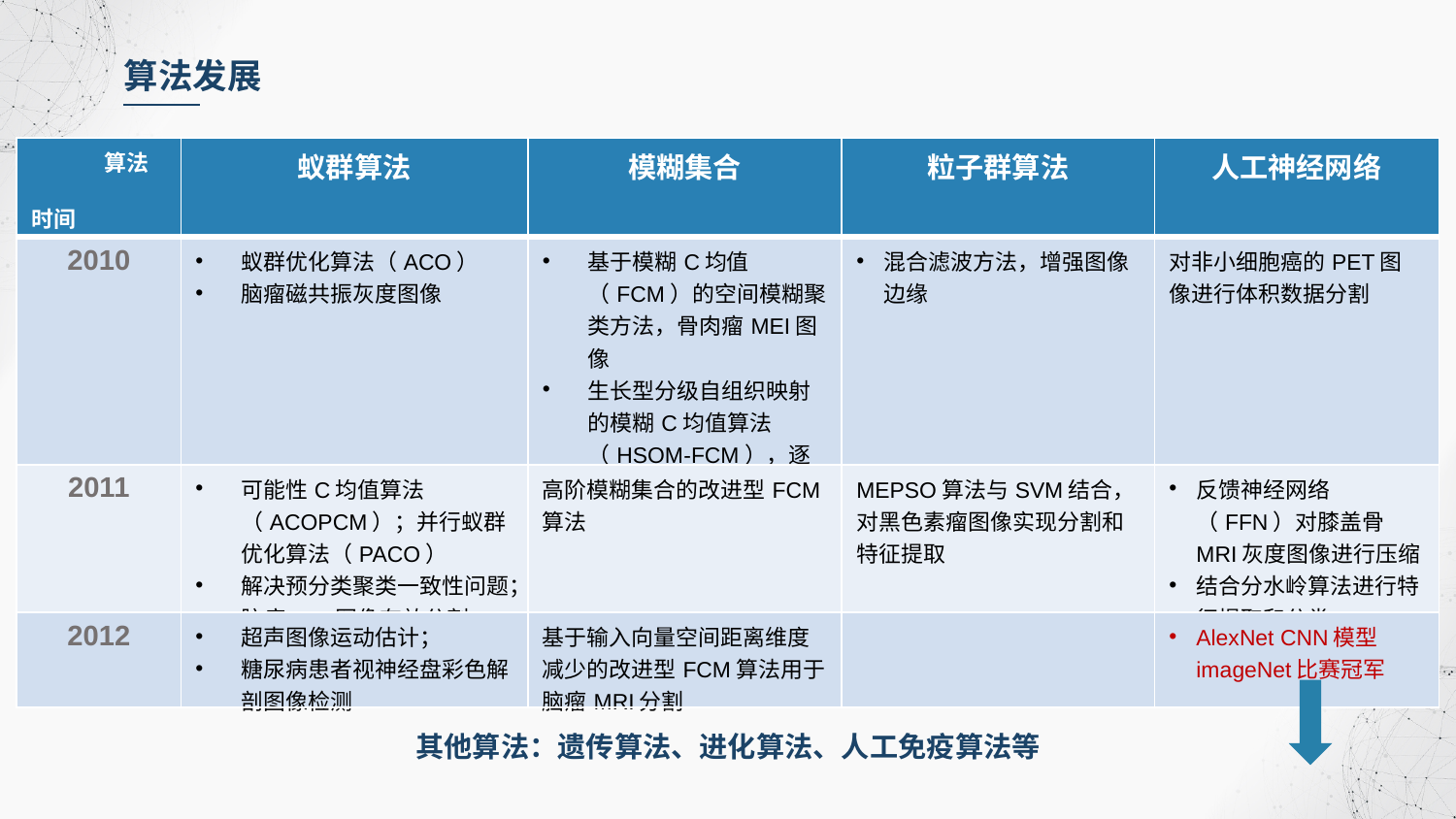

算法发展
| 算法 时间 | 蚁群算法 | 模糊集合 | 粒子群算法 | 人工神经网络 |
| --- | --- | --- | --- | --- |
| 2010 | 蚁群优化算法（ACO） 脑瘤磁共振灰度图像 | 基于模糊C均值（FCM）的空间模糊聚类方法，骨肉瘤MEI图像 生长型分级自组织映射的模糊C均值算法（HSOM-FCM），逐层分割脑MRI图像信息 | 混合滤波方法，增强图像边缘 | 对非小细胞癌的PET图像进行体积数据分割 |
| 2011 | 可能性C均值算法（ACOPCM）；并行蚁群优化算法（PACO） 解决预分类聚类一致性问题；脑瘤NRI图像有效分割 | 高阶模糊集合的改进型FCM算法 | MEPSO算法与SVM结合，对黑色素瘤图像实现分割和特征提取 | 反馈神经网络（FFN）对膝盖骨MRI灰度图像进行压缩 结合分水岭算法进行特征提取和分类 |
| 2012 | 超声图像运动估计； 糖尿病患者视神经盘彩色解剖图像检测 | 基于输入向量空间距离维度减少的改进型FCM算法用于脑瘤MRI分割 |  | AlexNet CNN模型imageNet比赛冠军 |

其他算法：遗传算法、进化算法、人工免疫算法等